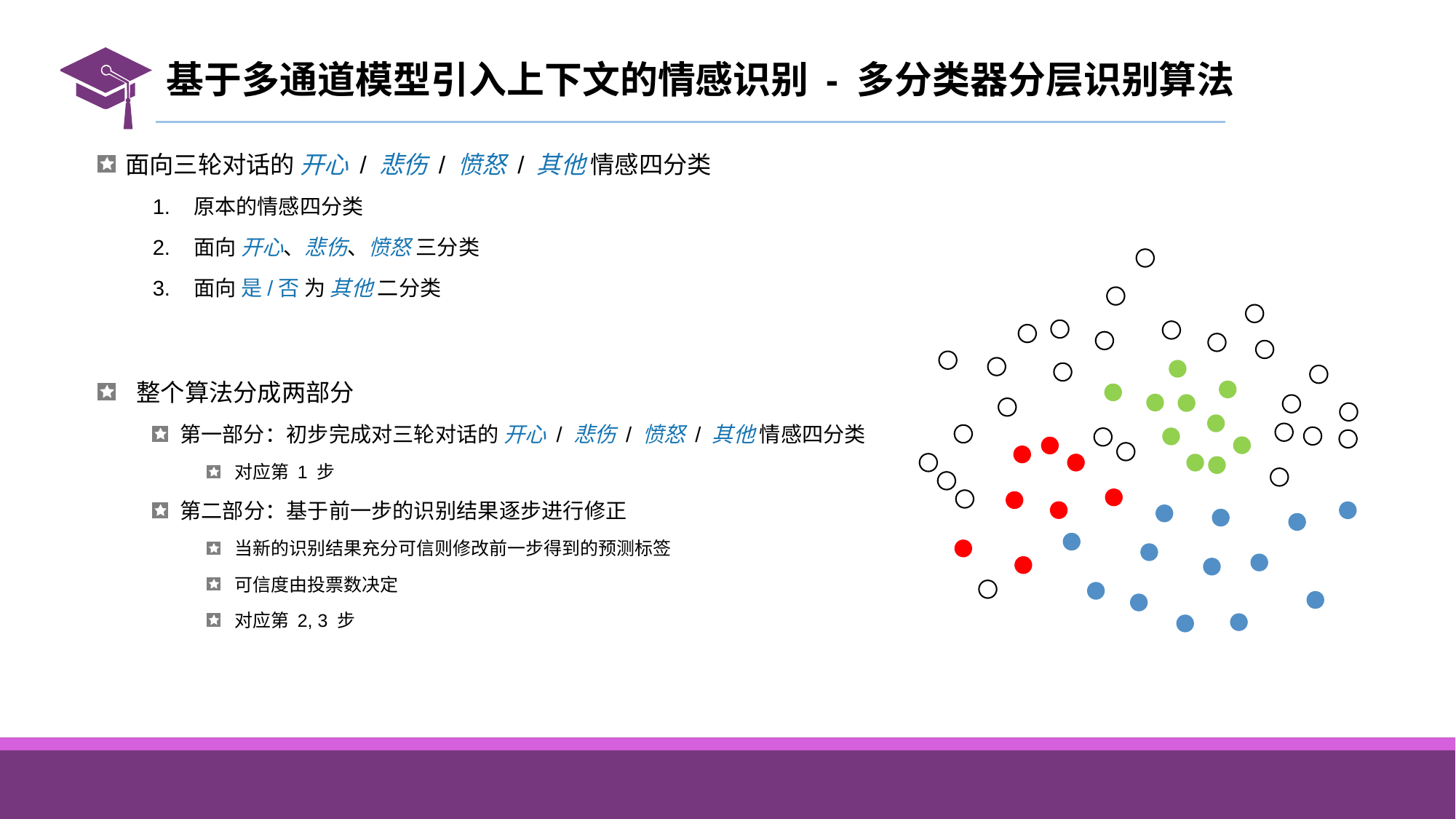

# 基于多通道模型引入上下文的情感识别 - 多分类器分层识别算法

面向三轮对话的 开心 / 悲伤 / 愤怒 / 其他 情感四分类
原本的情感四分类
面向 开心、悲伤、愤怒 三分类
面向 是/否 为 其他 二分类

 整个算法分成两部分
第一部分：初步完成对三轮对话的 开心 / 悲伤 / 愤怒 / 其他 情感四分类
对应第 1 步
第二部分：基于前一步的识别结果逐步进行修正
当新的识别结果充分可信则修改前一步得到的预测标签
可信度由投票数决定
对应第 2, 3 步